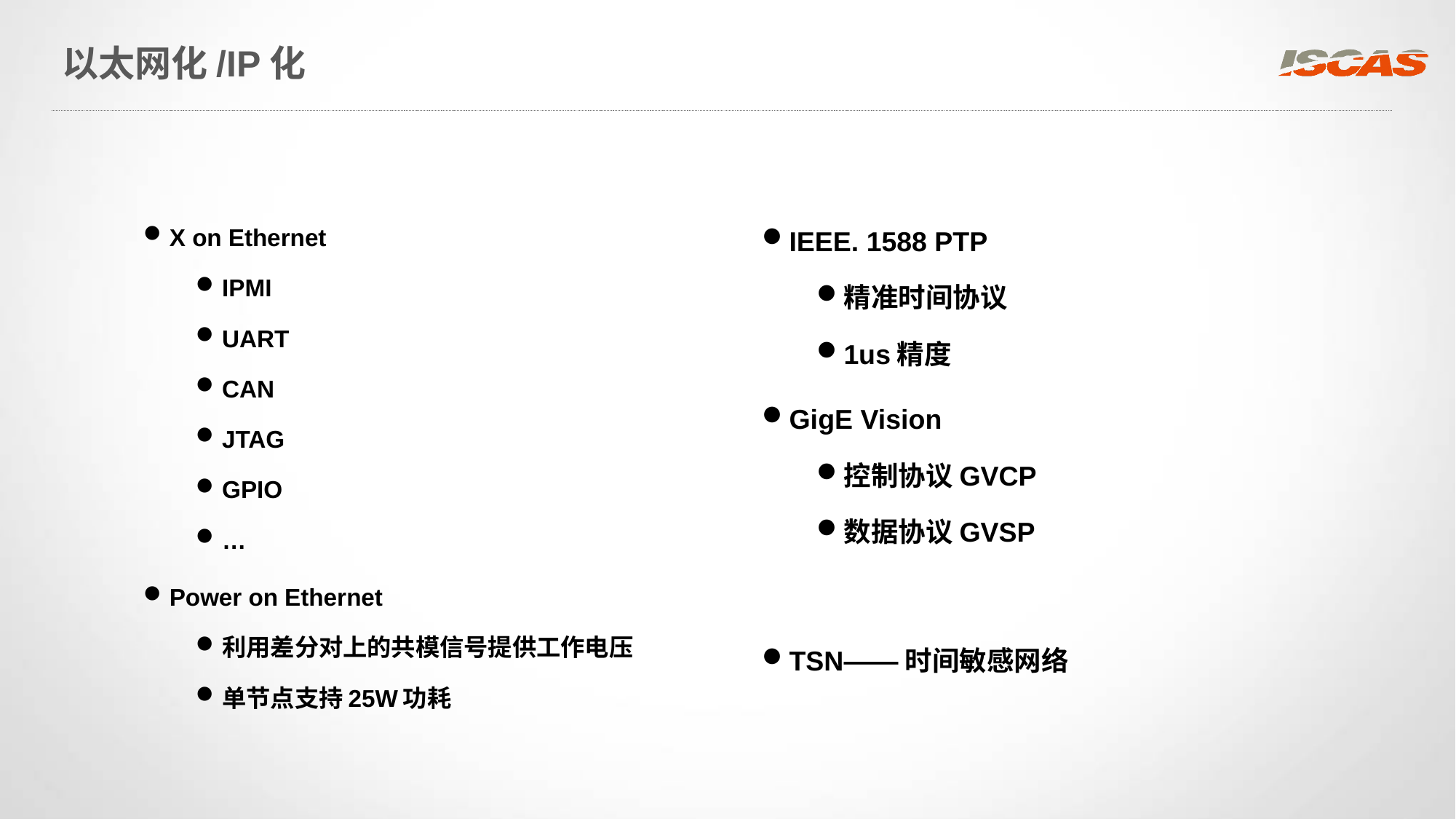

# 以太网化/IP化
X on Ethernet
IPMI
UART
CAN
JTAG
GPIO
…
Power on Ethernet
利用差分对上的共模信号提供工作电压
单节点支持25W功耗

IEEE. 1588 PTP
精准时间协议
1us精度
GigE Vision
控制协议GVCP
数据协议GVSP

TSN——时间敏感网络